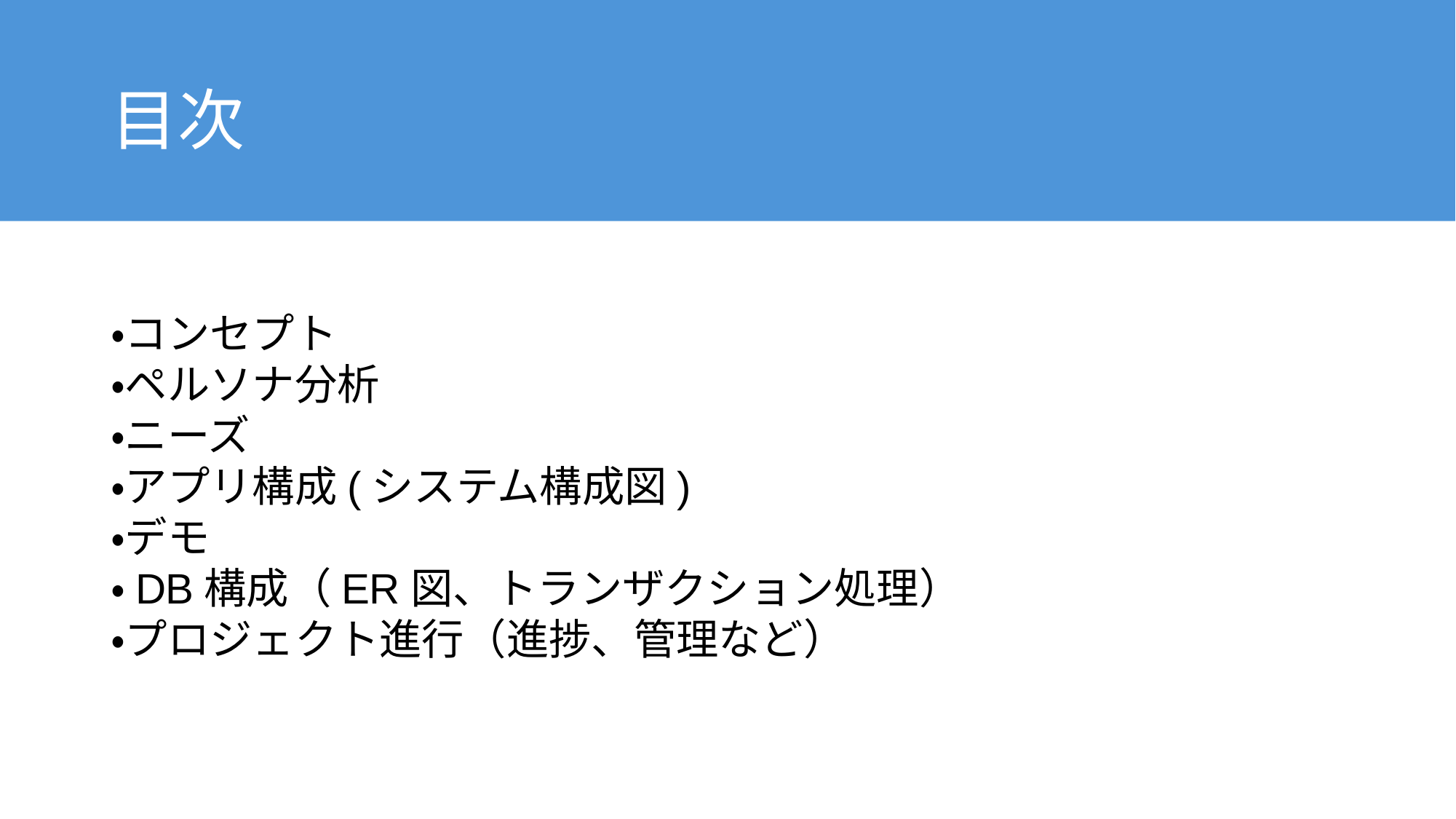

# 目次
・コンセプト
・ペルソナ分析
・ニーズ
・アプリ構成(システム構成図)
・デモ
・DB構成（ER図、トランザクション処理）
・プロジェクト進行（進捗、管理など）